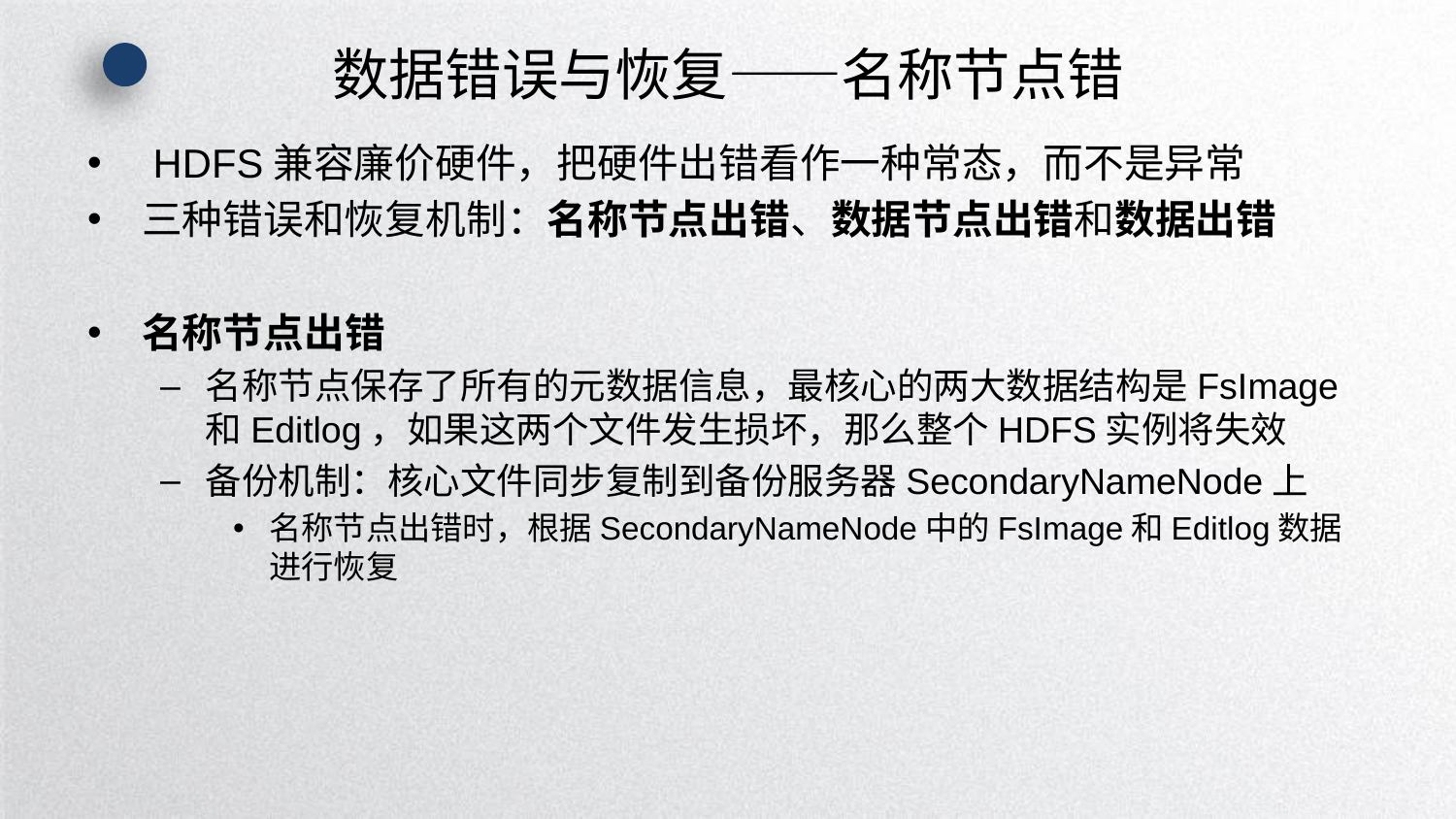

# 数据错误与恢复——名称节点错
 HDFS兼容廉价硬件，把硬件出错看作一种常态，而不是异常
三种错误和恢复机制：名称节点出错、数据节点出错和数据出错

名称节点出错
名称节点保存了所有的元数据信息，最核心的两大数据结构是FsImage和Editlog，如果这两个文件发生损坏，那么整个HDFS实例将失效
备份机制：核心文件同步复制到备份服务器SecondaryNameNode上
名称节点出错时，根据SecondaryNameNode中的FsImage和Editlog数据进行恢复